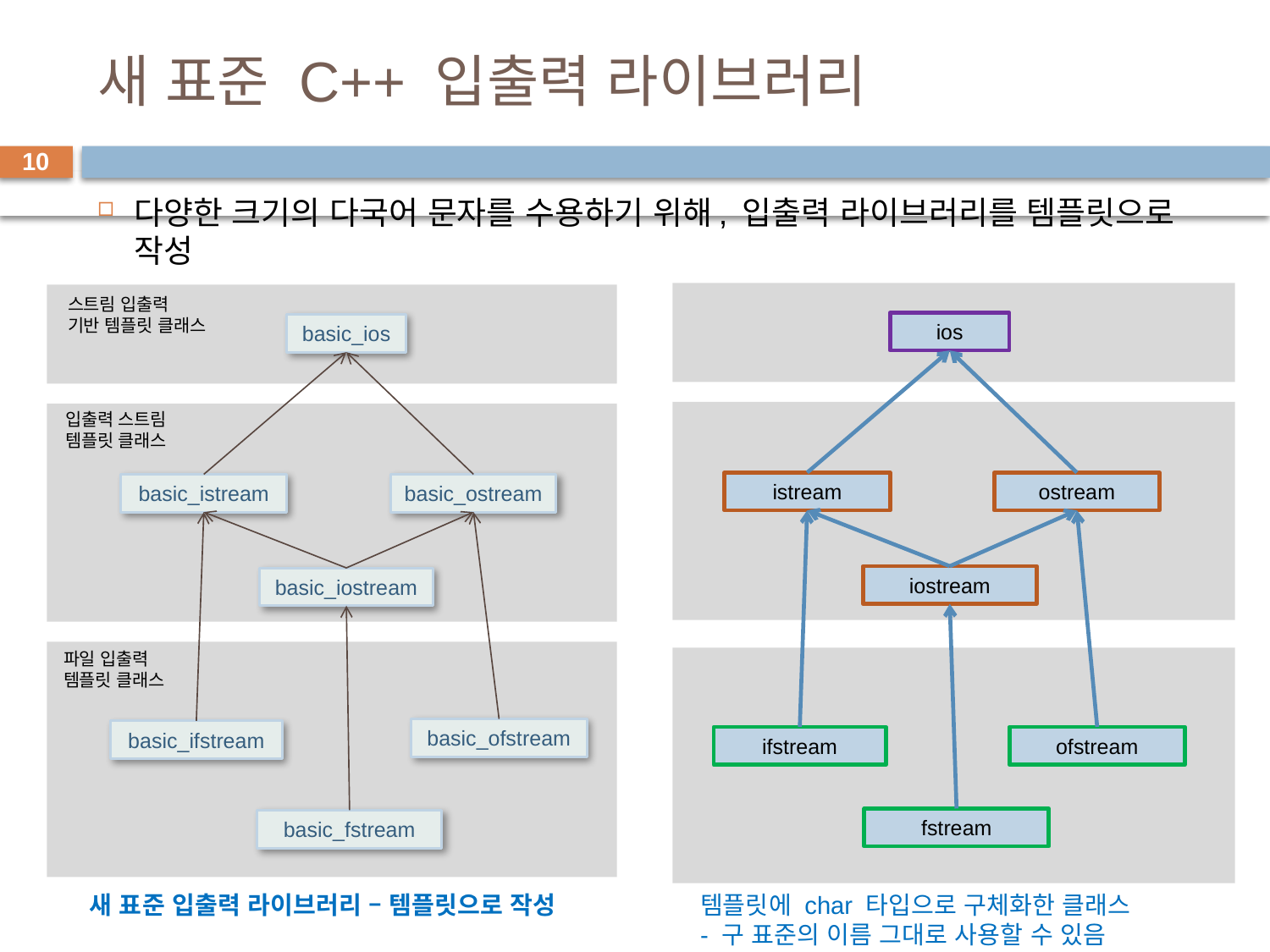

# 새 표준 C++ 입출력 라이브러리
10
다양한 크기의 다국어 문자를 수용하기 위해, 입출력 라이브러리를 템플릿으로 작성

스트림 입출력
기반 템플릿 클래스
ios
basic_ios
입출력 스트림
템플릿 클래스

ostream
istream
basic_ostream
basic_istream
iostream
basic_iostream
파일 입출력
템플릿 클래스

basic_ofstream
basic_ifstream
ifstream
ofstream
fstream
basic_fstream
새 표준 입출력 라이브러리 – 템플릿으로 작성
템플릿에 char 타입으로 구체화한 클래스
- 구 표준의 이름 그대로 사용할 수 있음